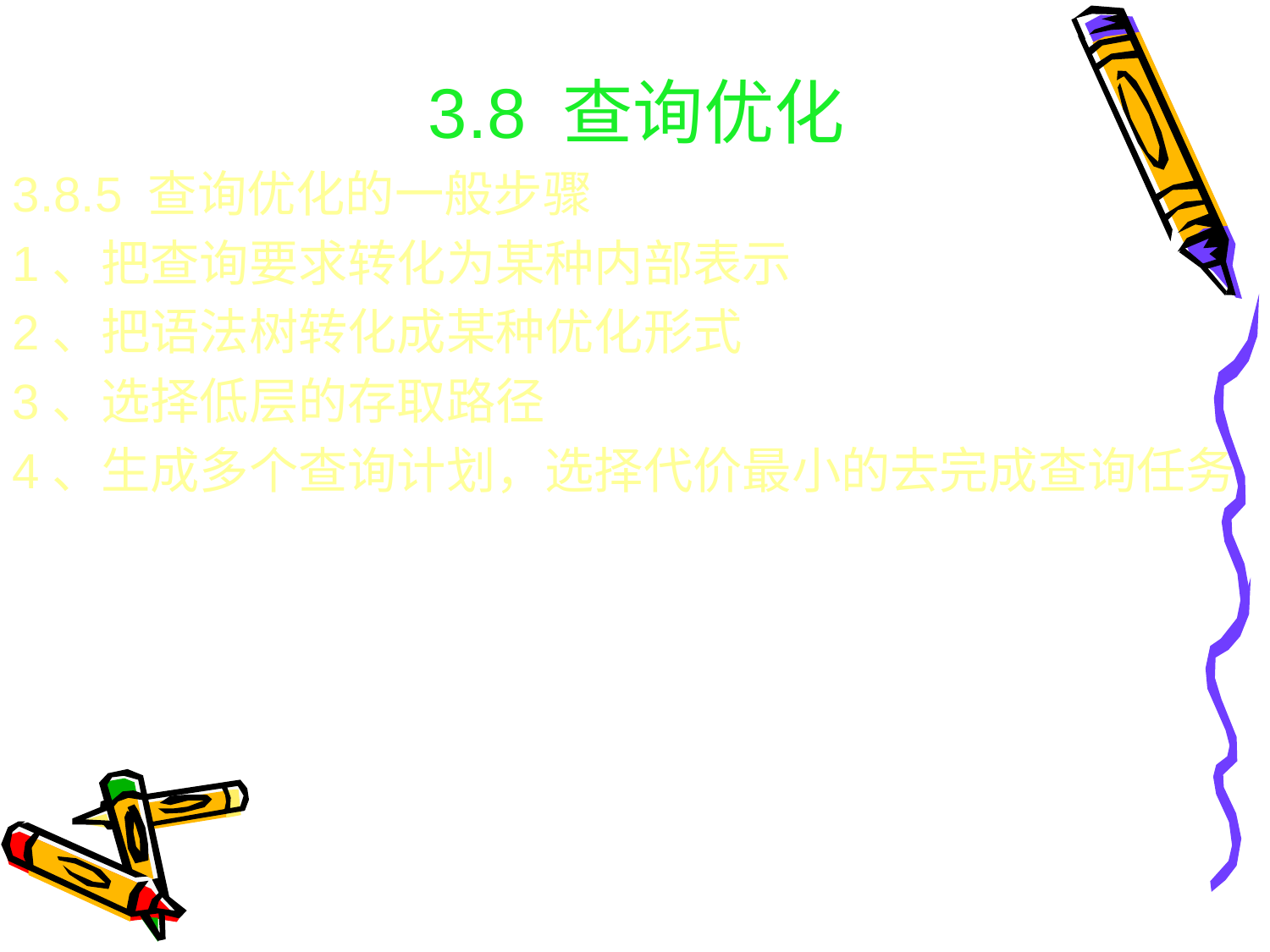

# 3.8 查询优化
3.8.5 查询优化的一般步骤
1、把查询要求转化为某种内部表示
2、把语法树转化成某种优化形式
3、选择低层的存取路径
4、生成多个查询计划，选择代价最小的去完成查询任务